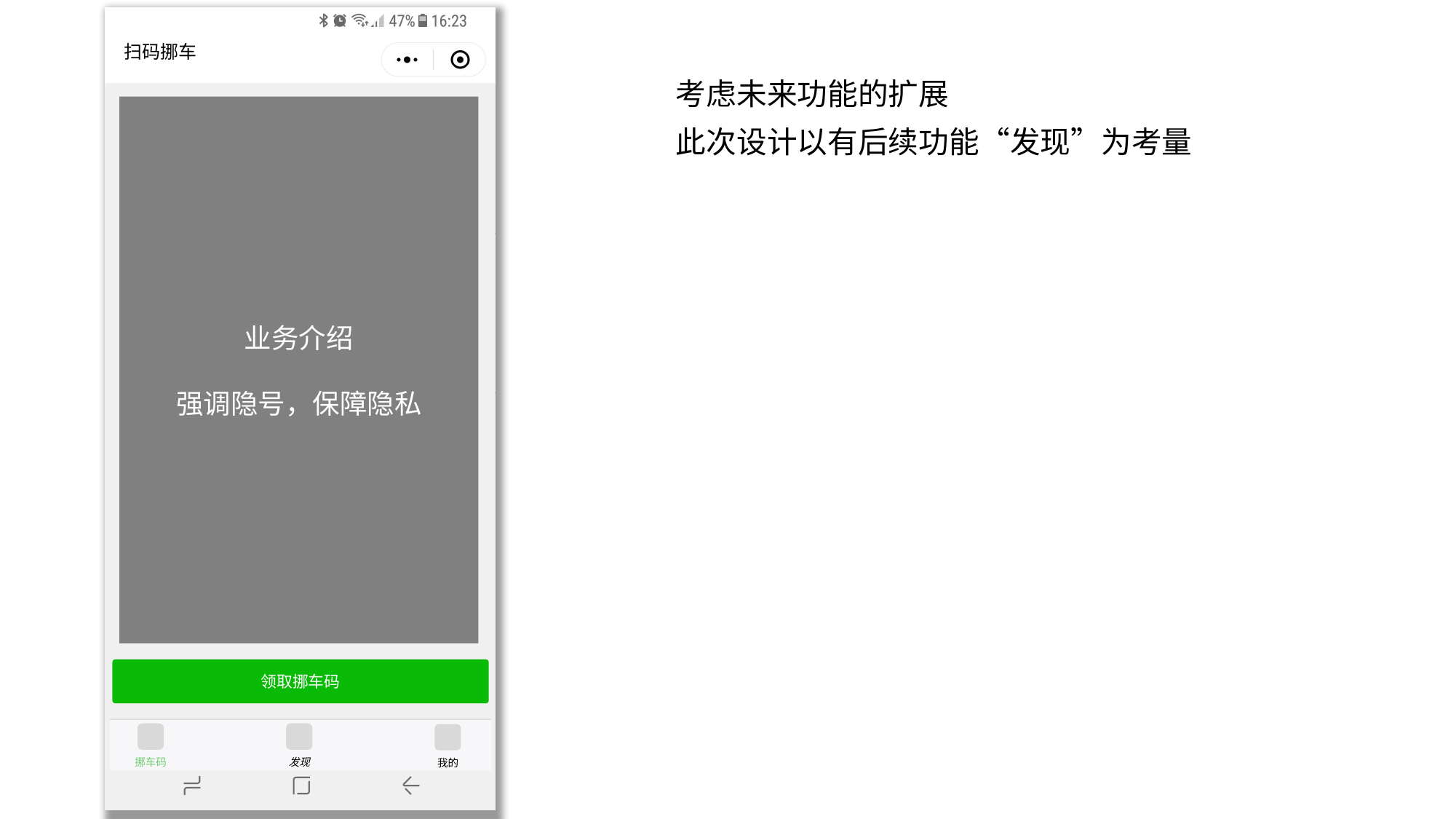

# 扫码挪车
考虑未来功能的扩展
此次设计以有后续功能“发现”为考量

业务介绍

强调隐号，保障隐私
领取挪车码

挪车码

发现
我的